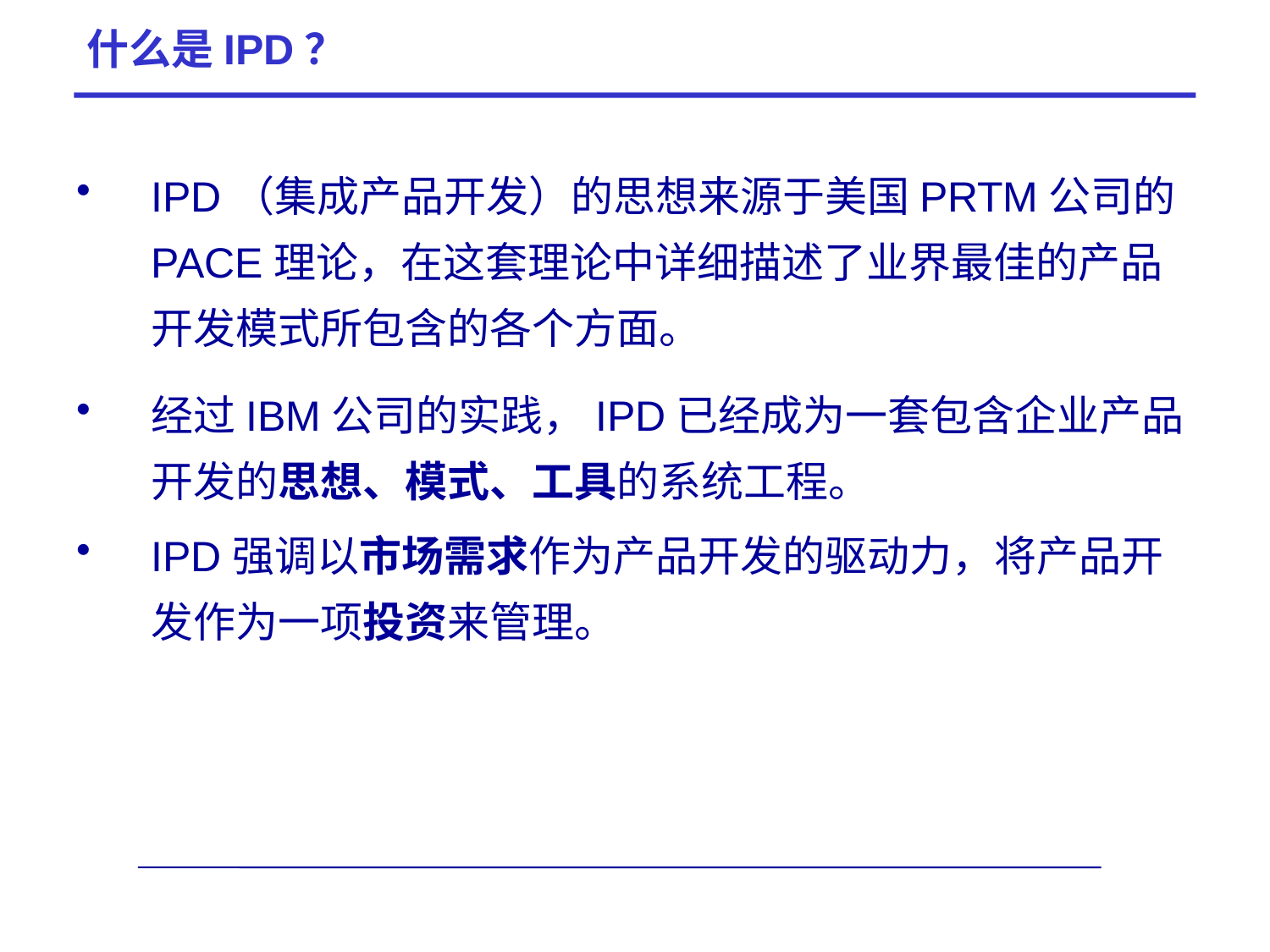

# 什么是IPD？

IPD（集成产品开发）的思想来源于美国PRTM公司的PACE理论，在这套理论中详细描述了业界最佳的产品开发模式所包含的各个方面。
经过IBM公司的实践，IPD已经成为一套包含企业产品开发的思想、模式、工具的系统工程。
IPD强调以市场需求作为产品开发的驱动力，将产品开发作为一项投资来管理。